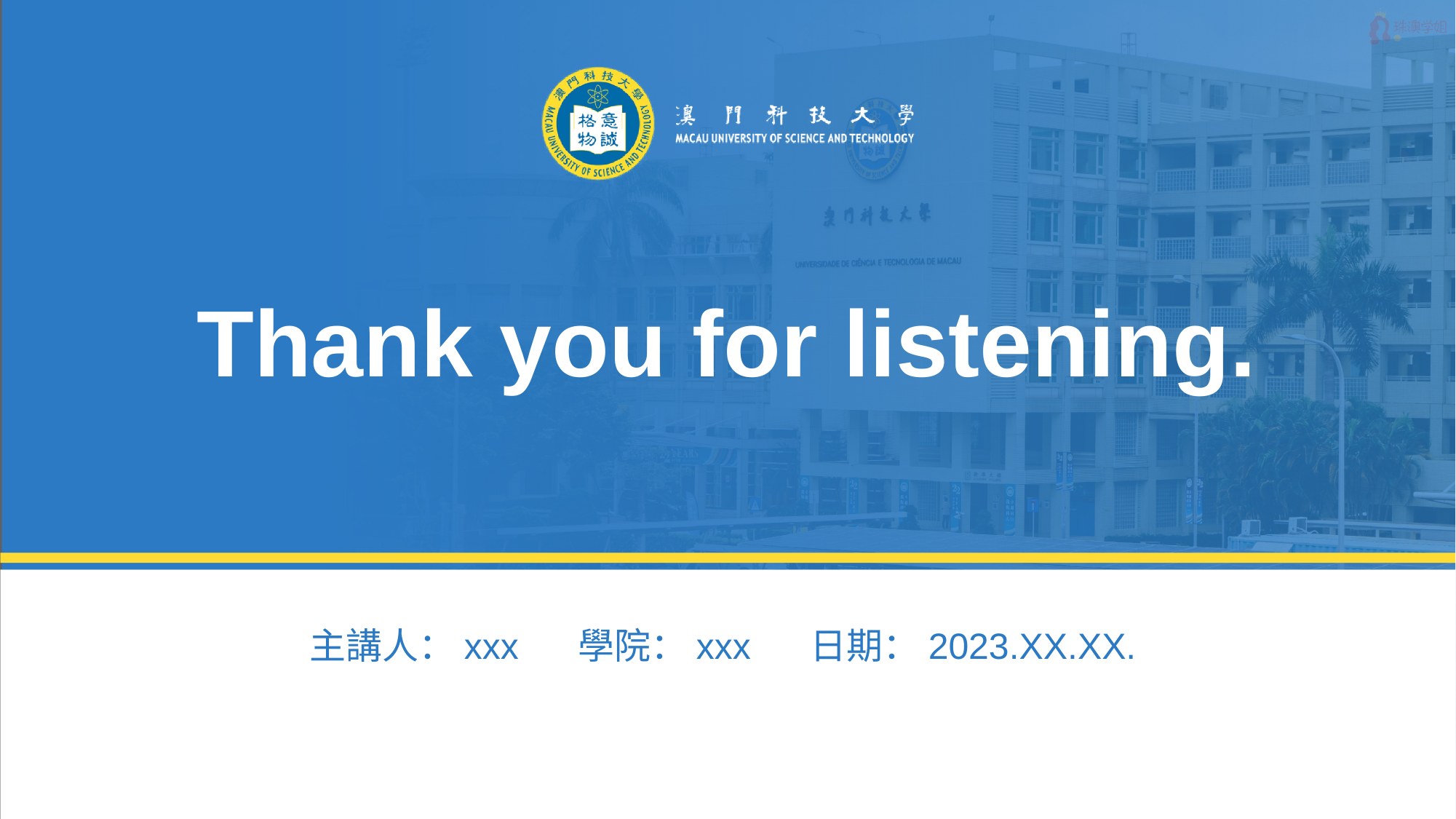

Thank you for listening.
主講人：xxx     學院：xxx     日期：2023.XX.XX.